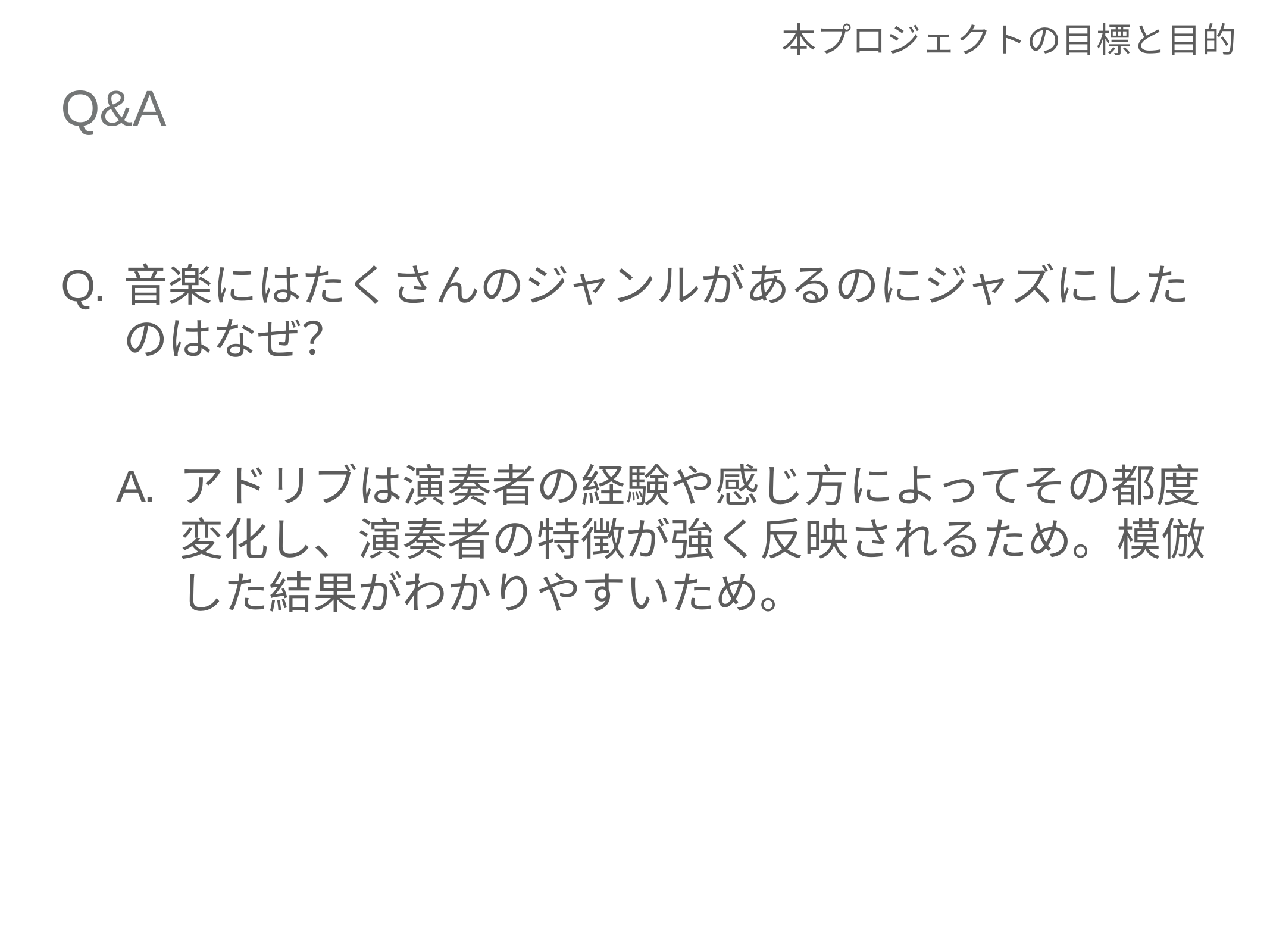

本プロジェクトの目標と目的
# Q&A

音楽にはたくさんのジャンルがあるのにジャズにしたのはなぜ？

アドリブは演奏者の経験や感じ方によってその都度変化し、演奏者の特徴が強く反映されるため。模倣した結果がわかりやすいため。